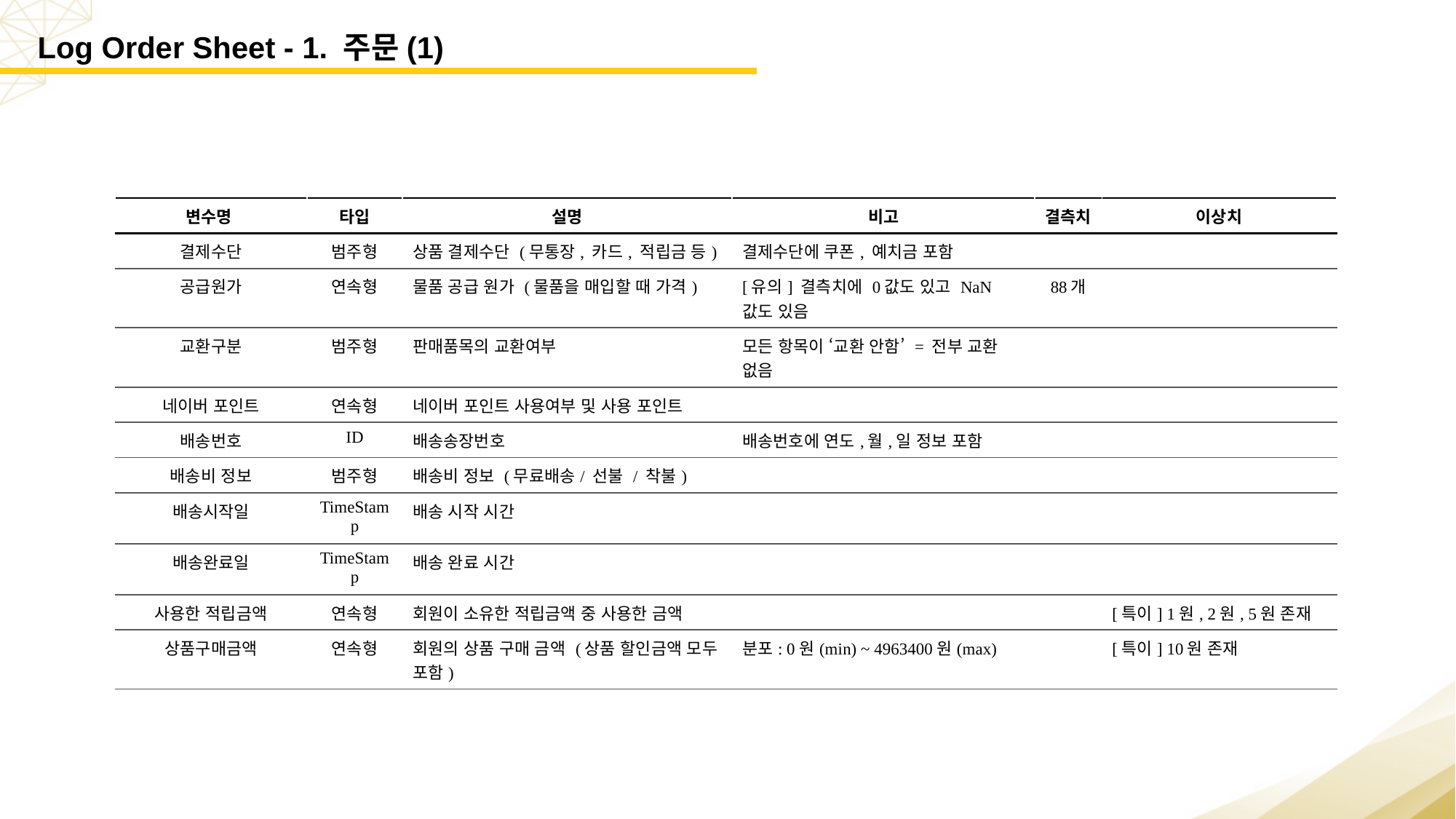

Log Order Sheet - 1. 주문(1)
| 변수명 | 타입 | 설명 | 비고 | 결측치 | 이상치 |
| --- | --- | --- | --- | --- | --- |
| 결제수단 | 범주형 | 상품 결제수단 (무통장, 카드, 적립금 등) | 결제수단에 쿠폰, 예치금 포함 |  |  |
| 공급원가 | 연속형 | 물품 공급 원가 (물품을 매입할 때 가격) | [유의] 결측치에 0값도 있고 NaN 값도 있음 | 88개 |  |
| 교환구분 | 범주형 | 판매품목의 교환여부 | 모든 항목이 ‘교환 안함’ = 전부 교환 없음 |  |  |
| 네이버 포인트 | 연속형 | 네이버 포인트 사용여부 및 사용 포인트 |  |  |  |
| 배송번호 | ID | 배송송장번호 | 배송번호에 연도,월,일 정보 포함 |  |  |
| 배송비 정보 | 범주형 | 배송비 정보 (무료배송/ 선불 / 착불) |  |  |  |
| 배송시작일 | TimeStamp | 배송 시작 시간 |  |  |  |
| 배송완료일 | TimeStamp | 배송 완료 시간 |  |  |  |
| 사용한 적립금액 | 연속형 | 회원이 소유한 적립금액 중 사용한 금액 |  |  | [특이] 1원, 2원, 5원 존재 |
| 상품구매금액 | 연속형 | 회원의 상품 구매 금액 (상품 할인금액 모두 포함) | 분포: 0원(min) ~ 4963400원(max) |  | [특이] 10원 존재 |